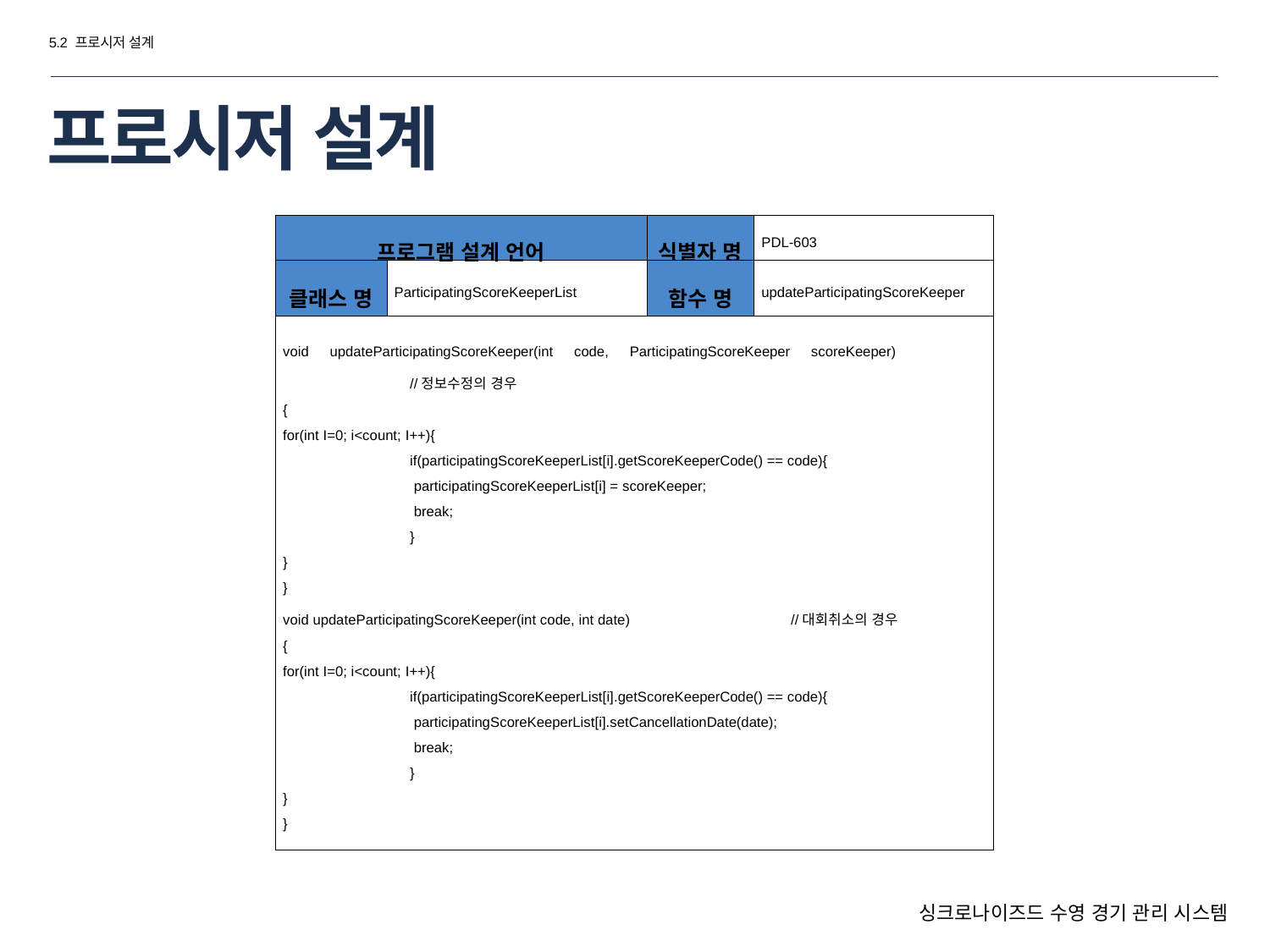

5.2 프로시저 설계
# 프로시저 설계
| 프로그램 설계 언어 |  | 식별자 명 | PDL-603 |
| --- | --- | --- | --- |
| 클래스 명 | ParticipatingScoreKeeperList | 함수 명 | updateParticipatingScoreKeeper |
| void updateParticipatingScoreKeeper(int code, ParticipatingScoreKeeper scoreKeeper) //정보수정의 경우 { for(int I=0; i<count; I++){ if(participatingScoreKeeperList[i].getScoreKeeperCode() == code){ participatingScoreKeeperList[i] = scoreKeeper; break; } } } void updateParticipatingScoreKeeper(int code, int date) //대회취소의 경우 { for(int I=0; i<count; I++){ if(participatingScoreKeeperList[i].getScoreKeeperCode() == code){ participatingScoreKeeperList[i].setCancellationDate(date); break; } } } |  |  |  |
싱크로나이즈드 수영 경기 관리 시스템